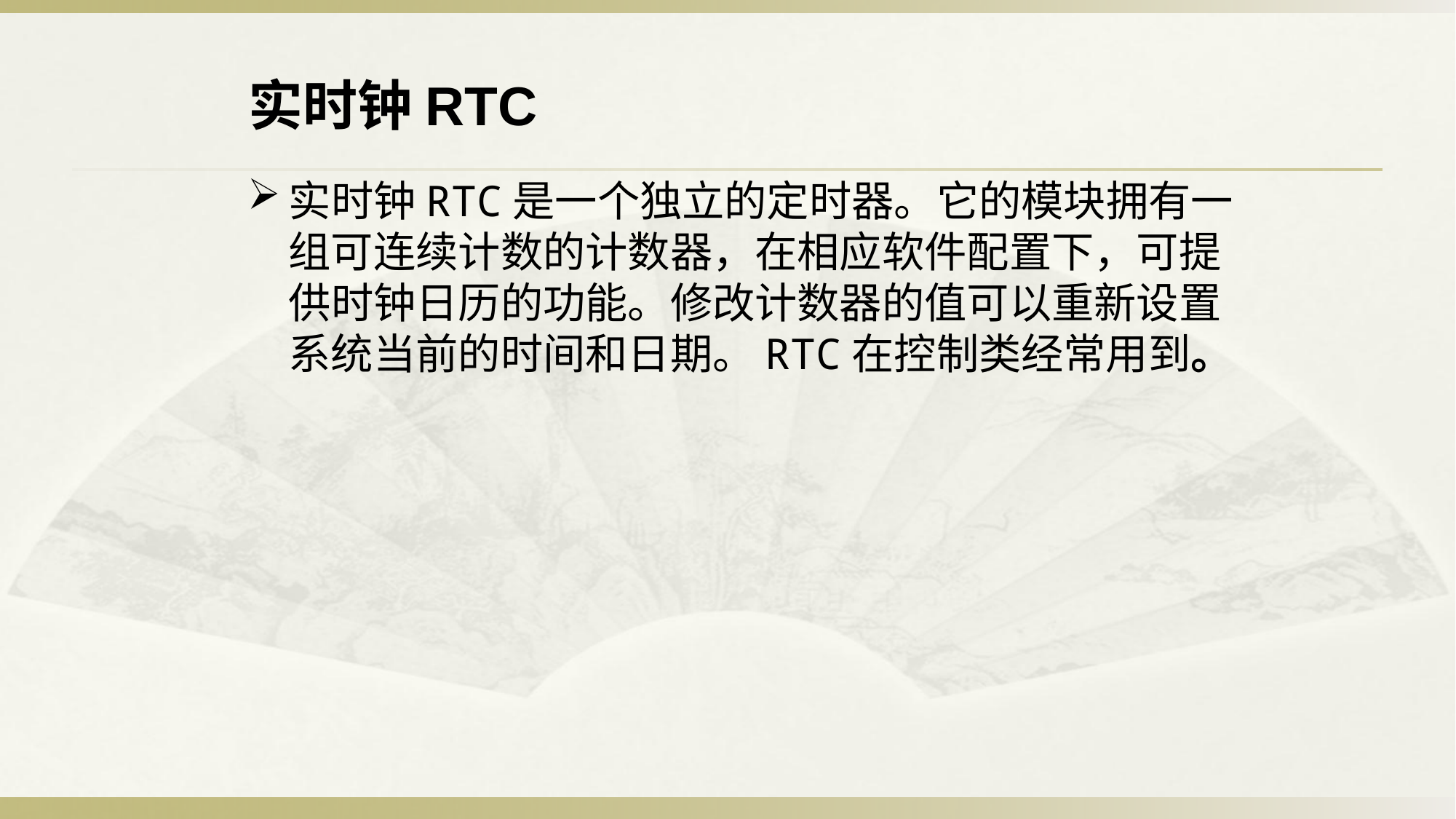

实时钟RTC
实时钟RTC是一个独立的定时器。它的模块拥有一组可连续计数的计数器，在相应软件配置下，可提供时钟日历的功能。修改计数器的值可以重新设置系统当前的时间和日期。RTC在控制类经常用到。